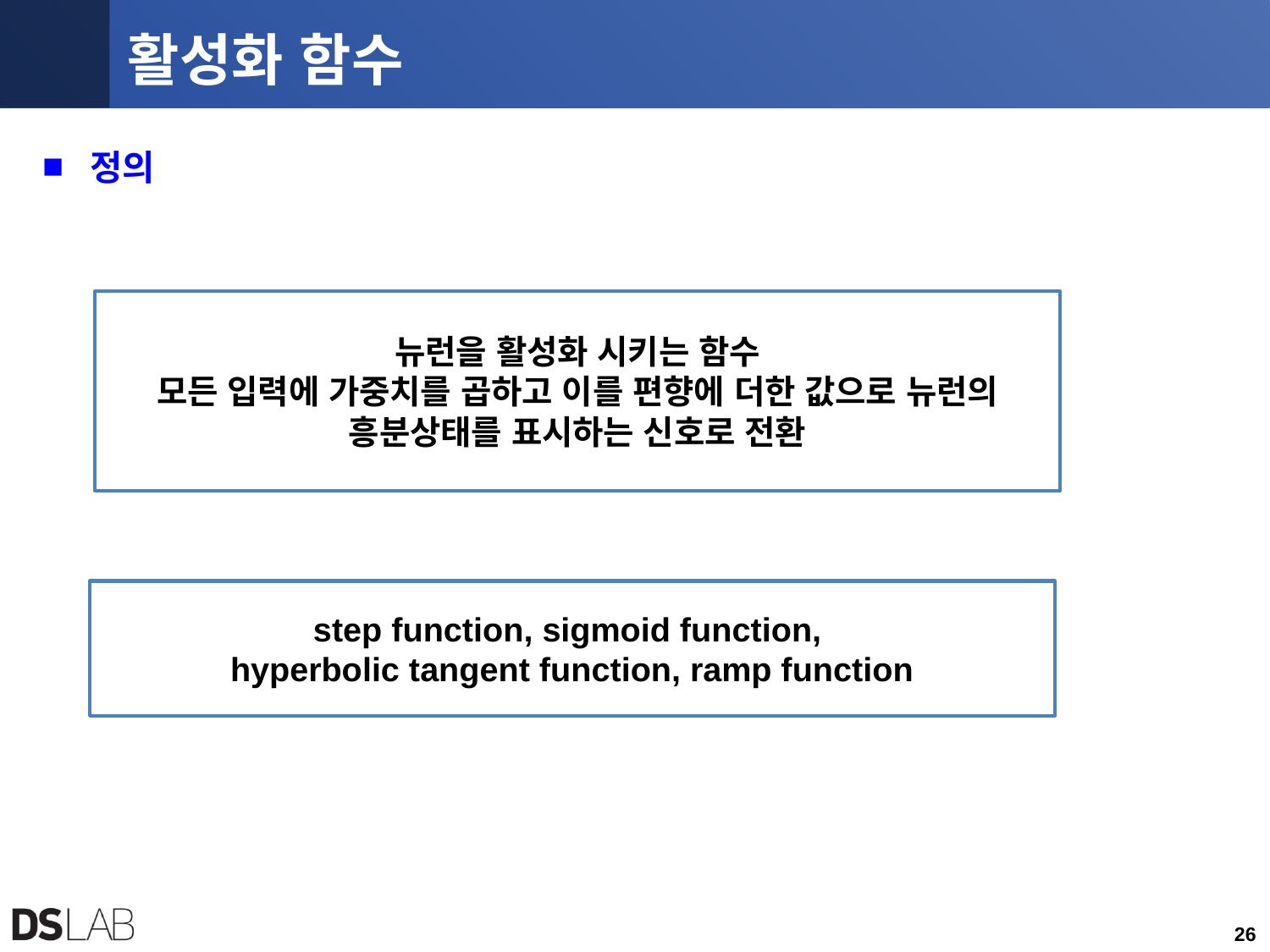

# 활성화 함수
정의

뉴런을 활성화 시키는 함수
모든 입력에 가중치를 곱하고 이를 편향에 더한 값으로 뉴런의 흥분상태를 표시하는 신호로 전환
step function, sigmoid function,
hyperbolic tangent function, ramp function
26